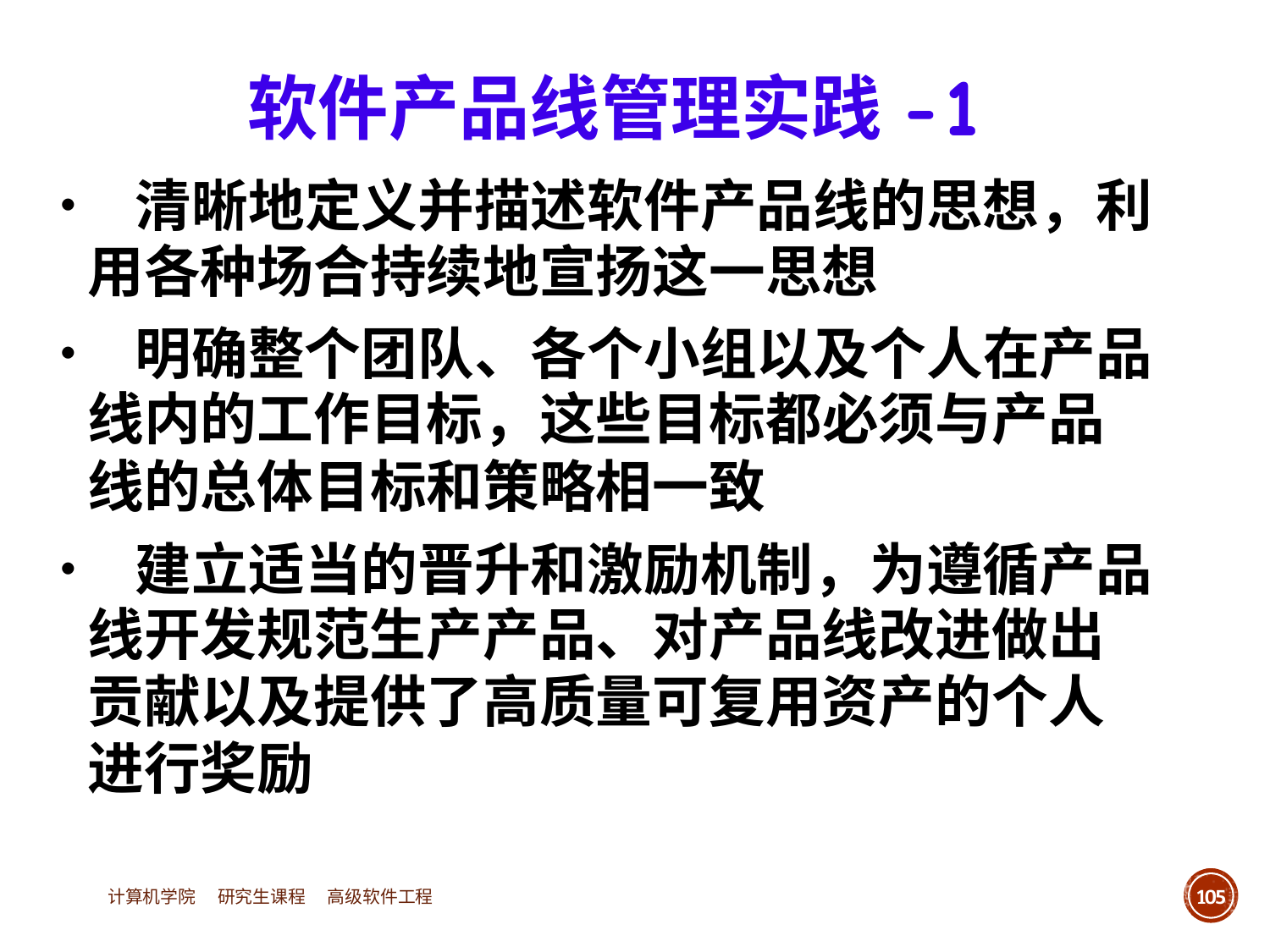

软件产品线管理实践-1
•  清晰地定义并描述软件产品线的思想，利
	用各种场合持续地宣扬这一思想
•  明确整个团队、各个小组以及个人在产品
	线内的工作目标，这些目标都必须与产品
	线的总体目标和策略相一致
•  建立适当的晋升和激励机制，为遵循产品
	线开发规范生产产品、对产品线改进做出
	贡献以及提供了高质量可复用资产的个人
	进行奖励
计算机学院    研究生课程    高级软件工程
105